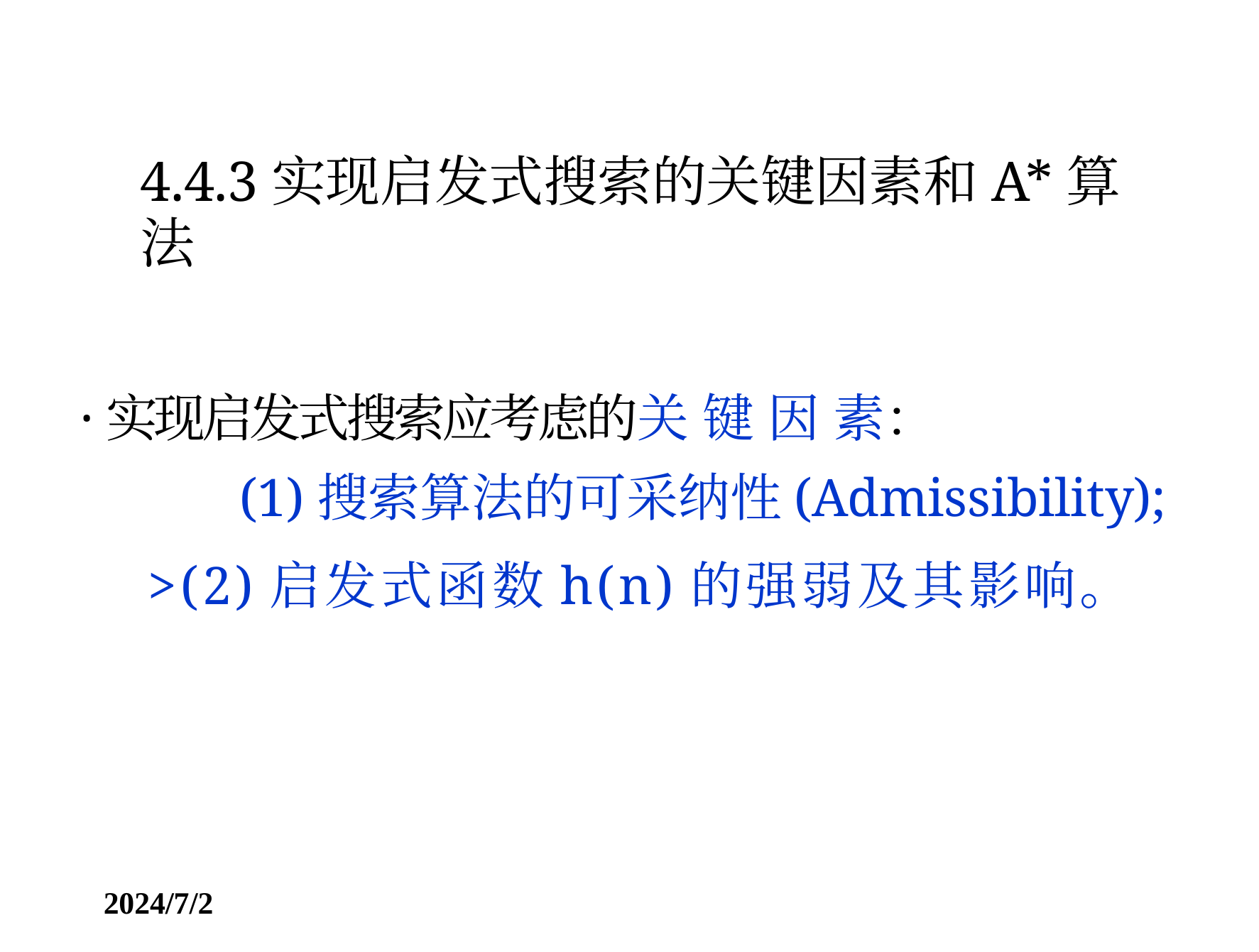

4.4.3实现启发式搜索的关键因素和A*算法

·实现启发式搜索应考虑的关 键 因 素：
(1)搜索算法的可采纳性(Admissibility);
>(2)启发式函数h(n)的强弱及其影响。

2024/7/2